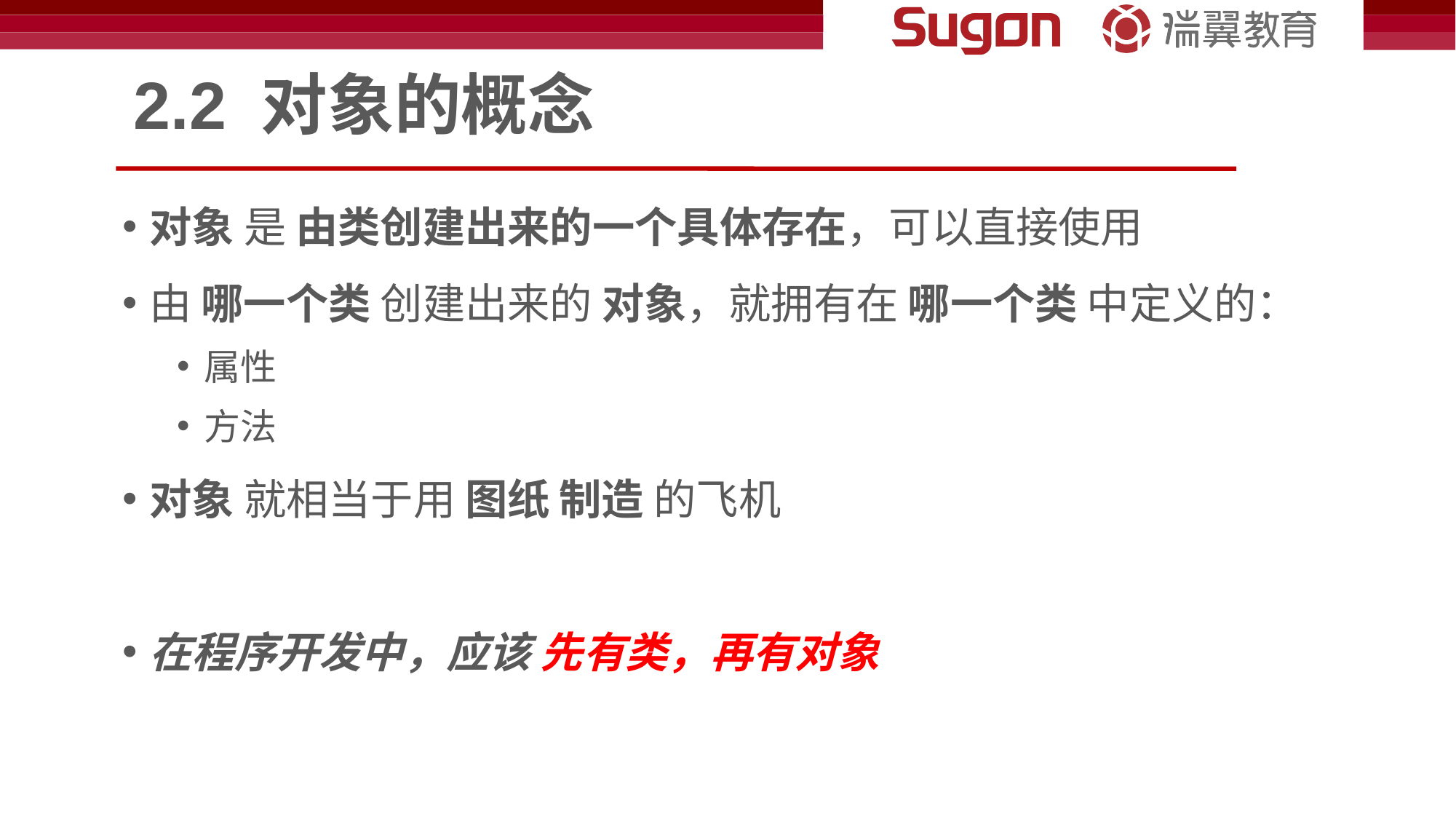

# 2.2 对象的概念
对象 是 由类创建出来的一个具体存在，可以直接使用
由 哪一个类 创建出来的 对象，就拥有在 哪一个类 中定义的：
属性
方法
对象 就相当于用 图纸 制造 的飞机

在程序开发中，应该 先有类，再有对象